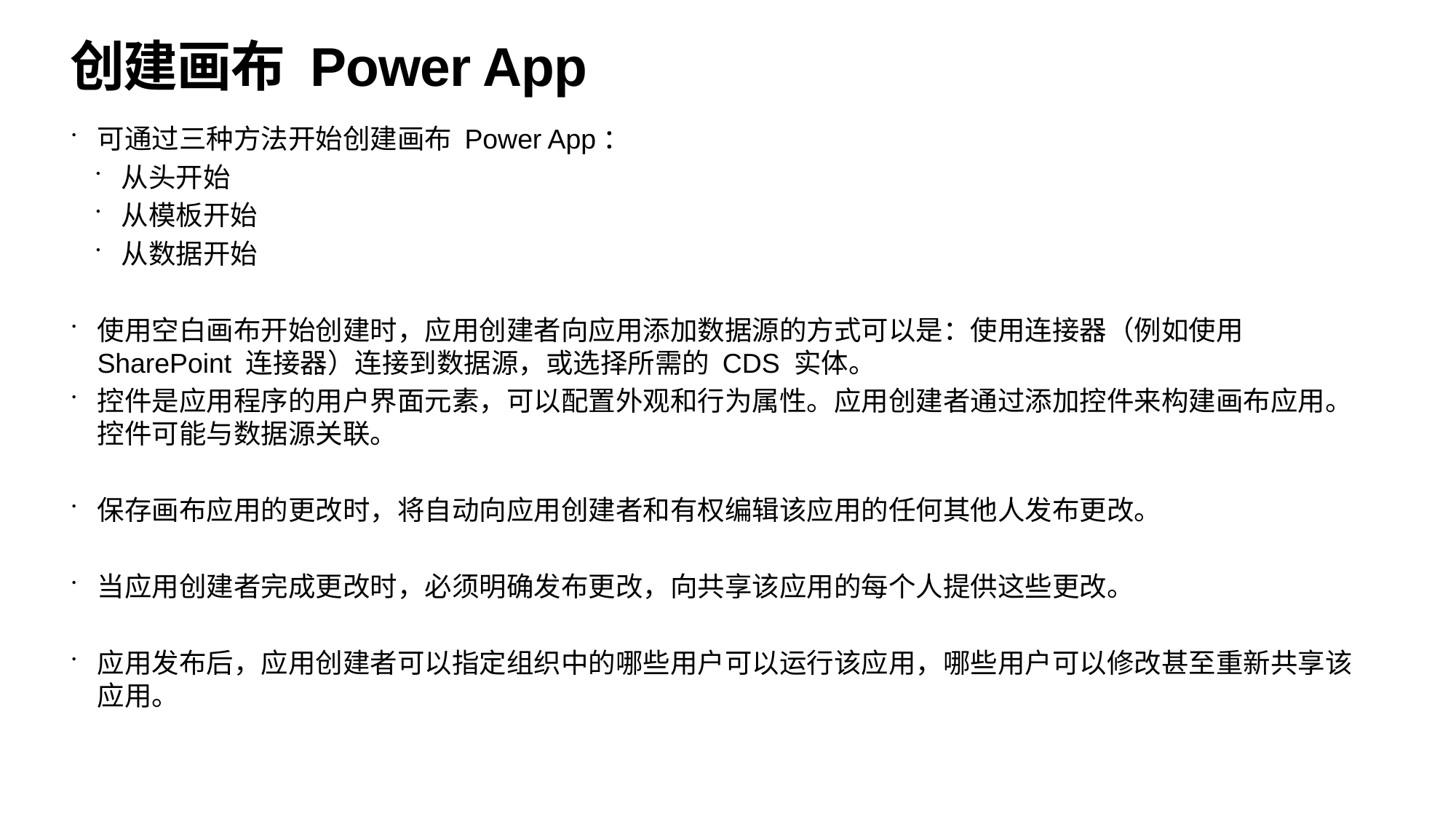

# 创建画布 Power App
可通过三种方法开始创建画布 Power App：
从头开始
从模板开始
从数据开始

使用空白画布开始创建时，应用创建者向应用添加数据源的方式可以是：使用连接器（例如使用 SharePoint 连接器）连接到数据源，或选择所需的 CDS 实体。
控件是应用程序的用户界面元素，可以配置外观和行为属性。应用创建者通过添加控件来构建画布应用。
控件可能与数据源关联。

保存画布应用的更改时，将自动向应用创建者和有权编辑该应用的任何其他人发布更改。

当应用创建者完成更改时，必须明确发布更改，向共享该应用的每个人提供这些更改。

应用发布后，应用创建者可以指定组织中的哪些用户可以运行该应用，哪些用户可以修改甚至重新共享该
应用。